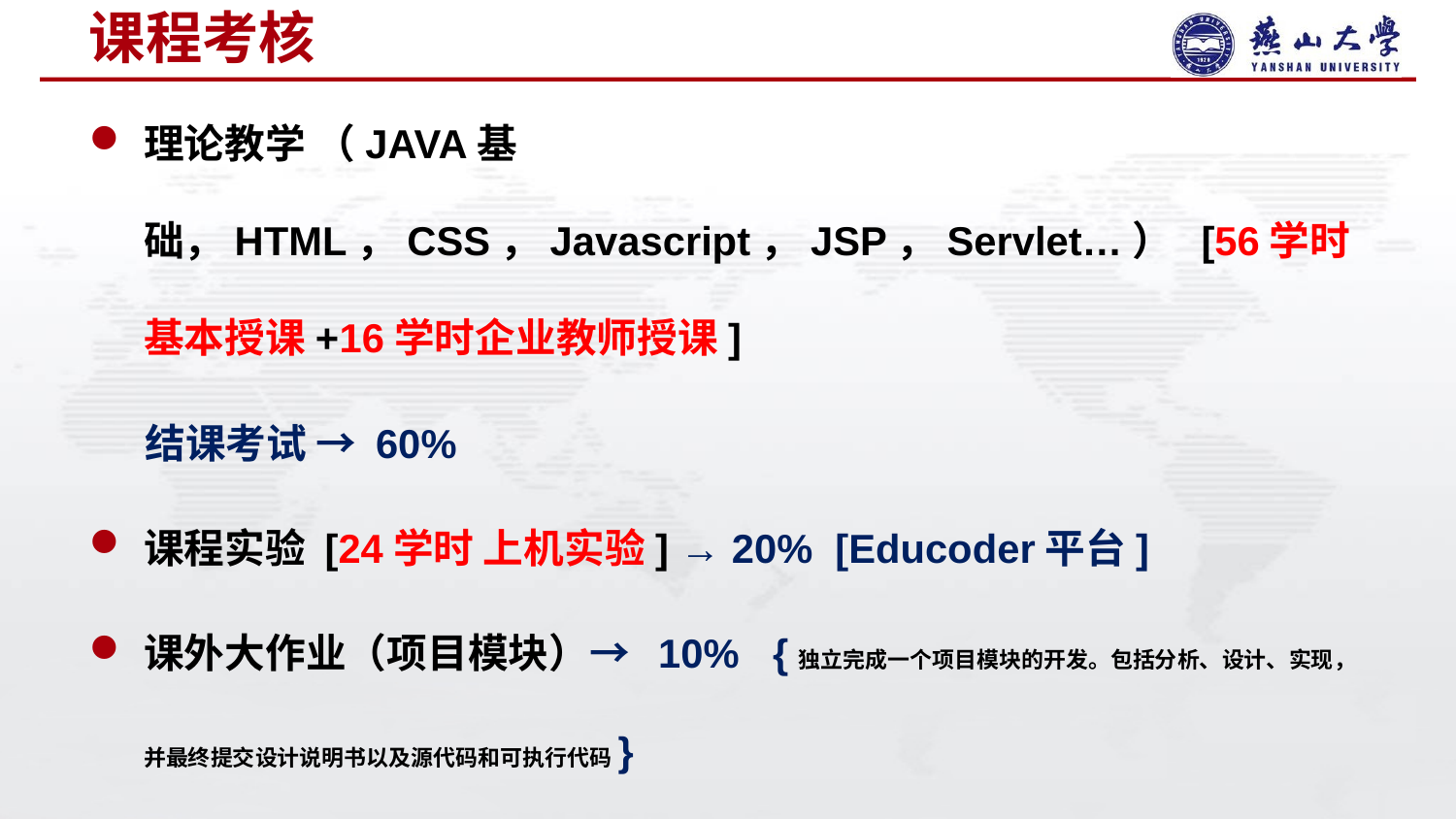

# 课程考核
理论教学 （JAVA基础，HTML，CSS，Javascript，JSP，Servlet…）  [56学时 基本授课+16学时企业教师授课]
     结课考试 → 60%
课程实验 [24学时 上机实验] → 20%  [Educoder平台]
课外大作业（项目模块）→  10%   {独立完成一个项目模块的开发。包括分析、设计、实现，并最终提交设计说明书以及源代码和可执行代码}
[Educoder习题]→ 10%